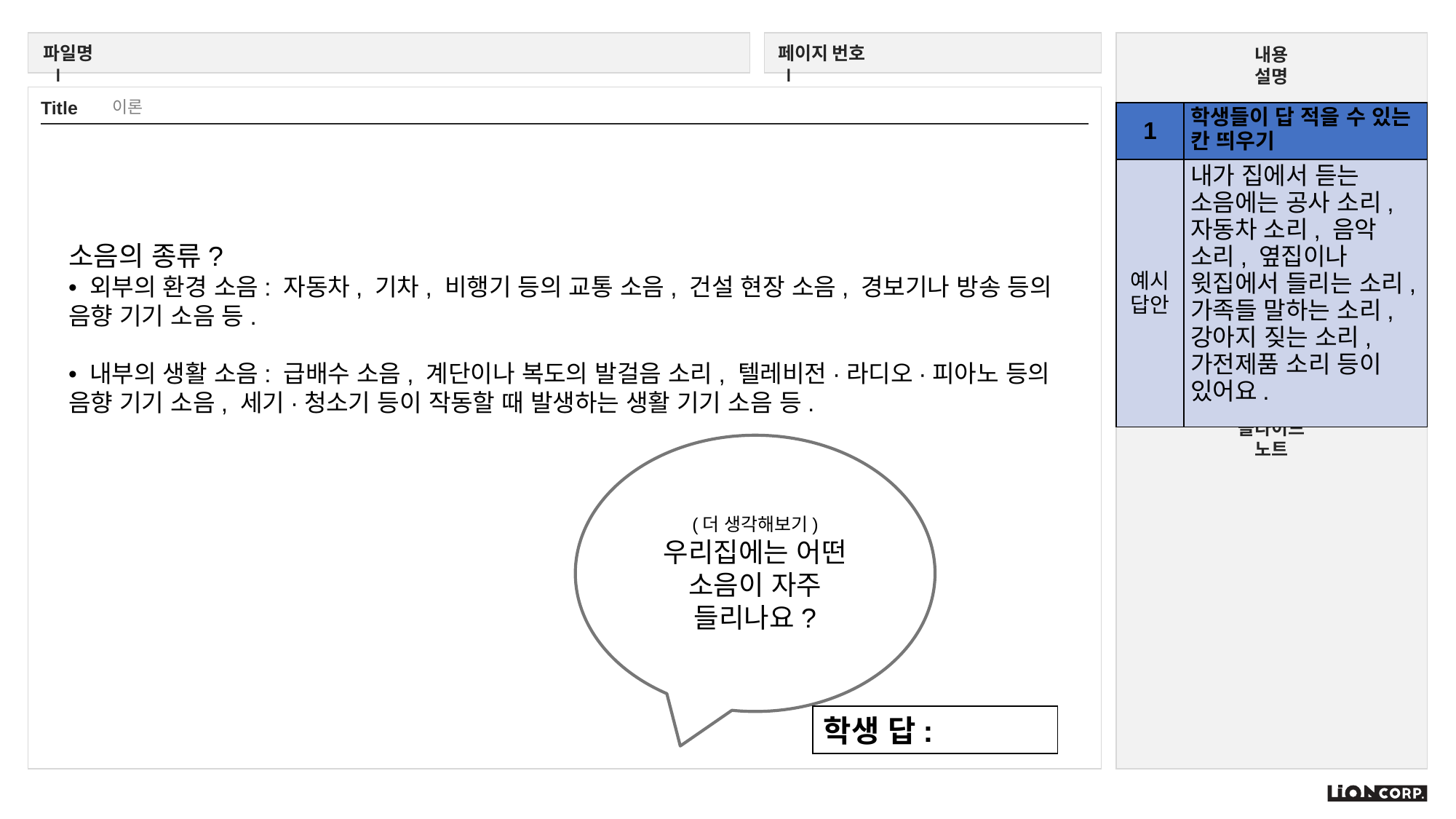

이론
| 1 | 학생들이 답 적을 수 있는 칸 띄우기 |
| --- | --- |
| 예시답안 | 내가 집에서 듣는 소음에는 공사 소리, 자동차 소리, 음악 소리, 옆집이나 윗집에서 들리는 소리, 가족들 말하는 소리, 강아지 짖는 소리, 가전제품 소리 등이 있어요. |
소음의 종류?
• 외부의 환경 소음: 자동차, 기차, 비행기 등의 교통 소음, 건설 현장 소음, 경보기나 방송 등의 음향 기기 소음 등.

• 내부의 생활 소음: 급배수 소음, 계단이나 복도의 발걸음 소리, 텔레비전·라디오·피아노 등의 음향 기기 소음, 세기·청소기 등이 작동할 때 발생하는 생활 기기 소음 등.

(더 생각해보기)
우리집에는 어떤 소음이 자주 들리나요?
학생 답: